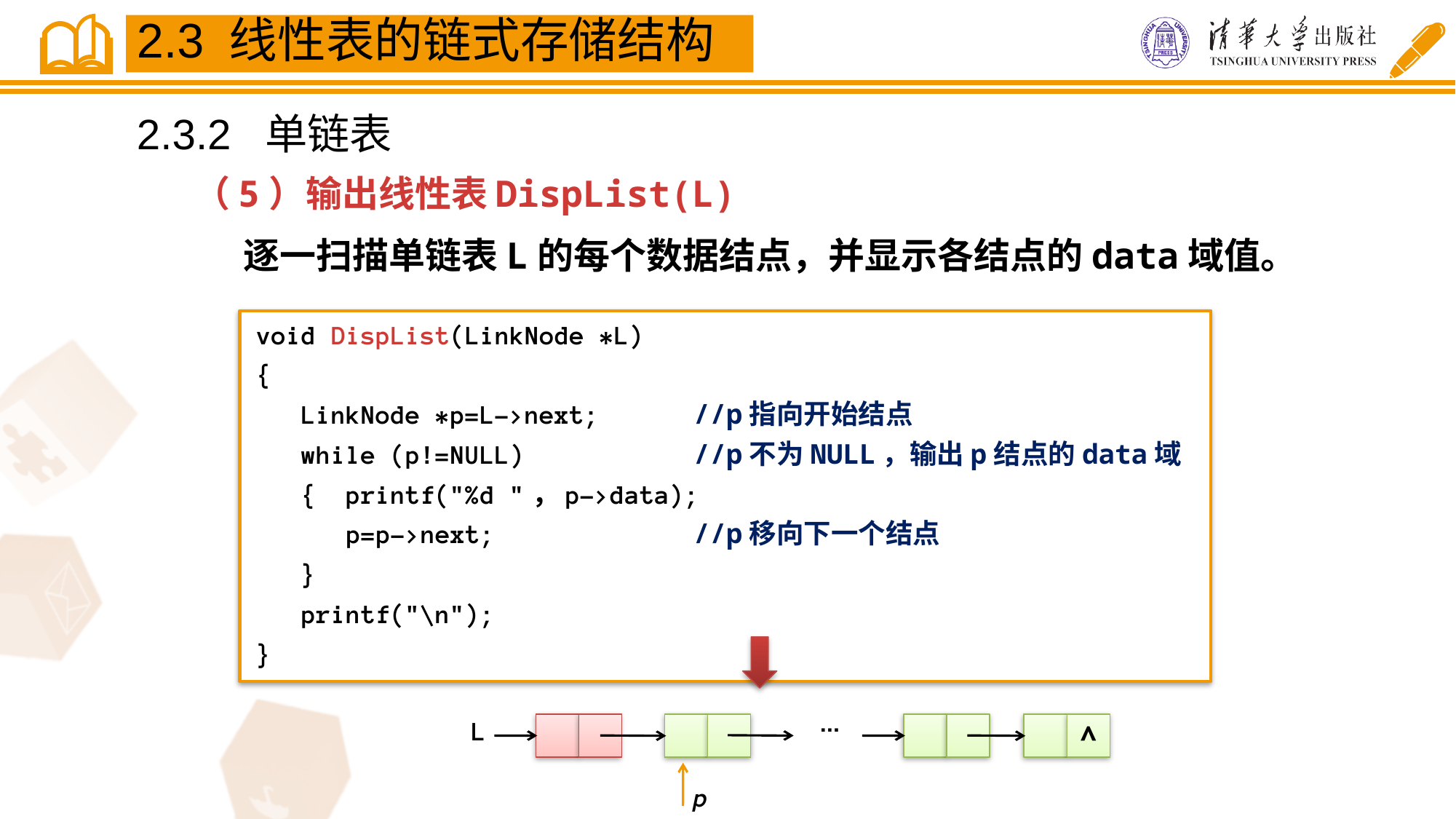

2.3 线性表的链式存储结构
2.3.2  单链表
（5）输出线性表DispList(L)
     逐一扫描单链表L的每个数据结点，并显示各结点的data域值。
void DispList(LinkNode *L)
{
   LinkNode *p=L->next;	//p指向开始结点
   while (p!=NULL)		//p不为NULL，输出p结点的data域
   {  printf("%d "，p->data);
      p=p->next;		//p移向下一个结点
   }
   printf("\n");
}

…
L

∧

p